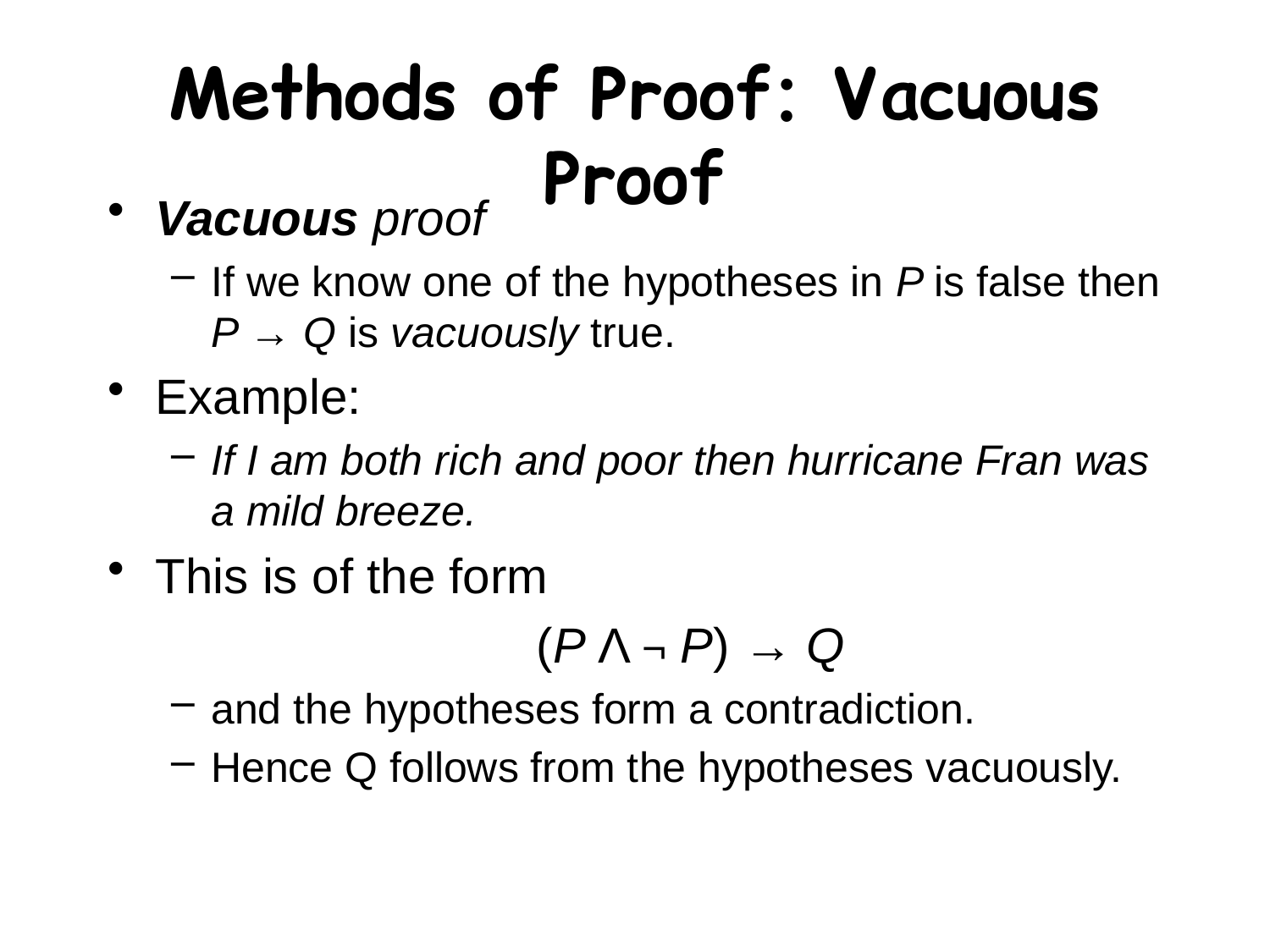

Methods of Proof: Vacuous Proof
Vacuous proof
If we know one of the hypotheses in P is false then P → Q is vacuously true.
Example:
If I am both rich and poor then hurricane Fran was a mild breeze.
This is of the form
				(P Λ ¬ P) → Q
and the hypotheses form a contradiction.
Hence Q follows from the hypotheses vacuously.
P. 1
歐亞書局